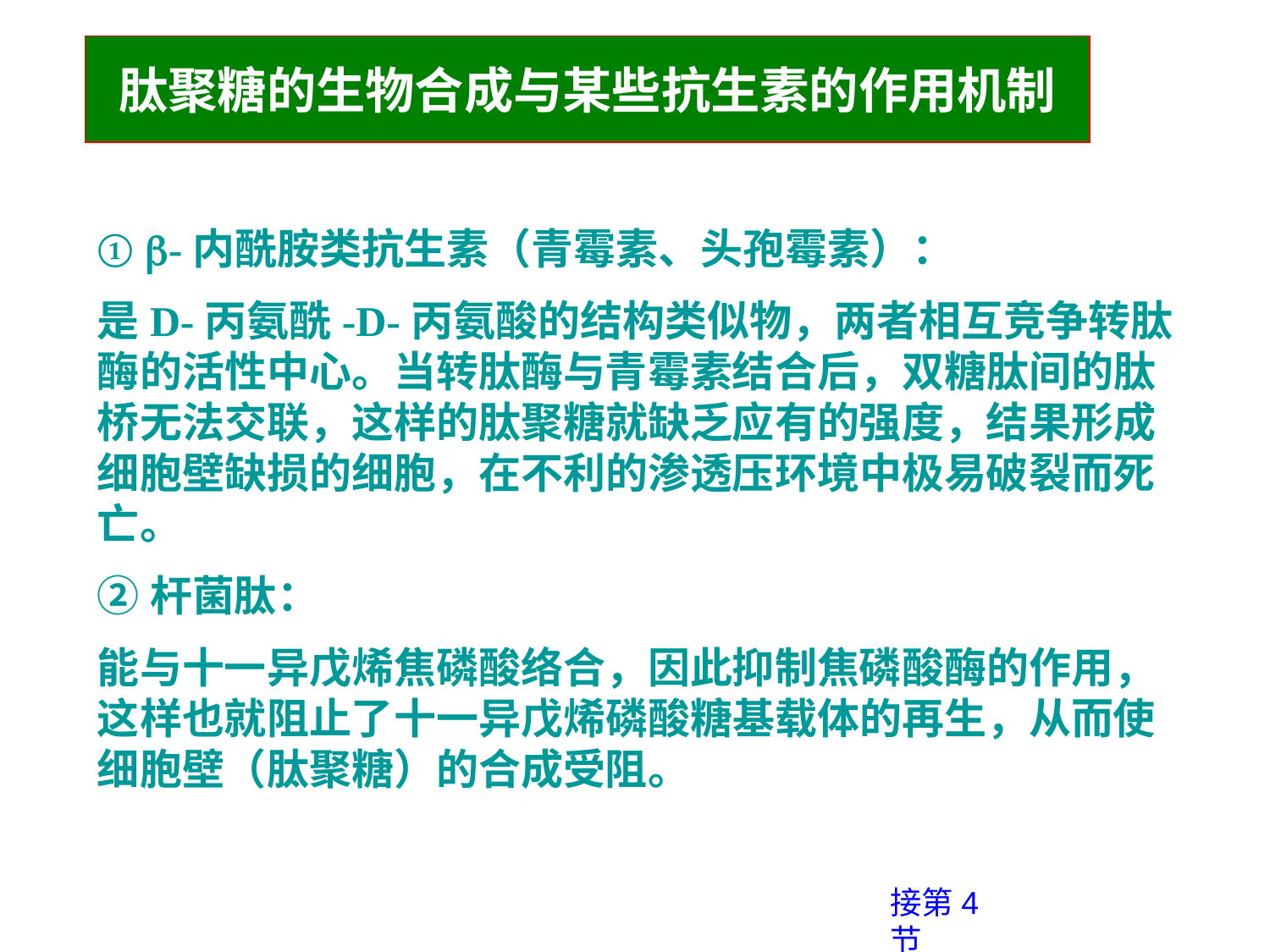

肽聚糖的生物合成与某些抗生素的作用机制
① β-内酰胺类抗生素（青霉素、头孢霉素）：
是D-丙氨酰-D-丙氨酸的结构类似物，两者相互竞争转肽酶的活性中心。当转肽酶与青霉素结合后，双糖肽间的肽桥无法交联，这样的肽聚糖就缺乏应有的强度，结果形成细胞壁缺损的细胞，在不利的渗透压环境中极易破裂而死亡。
②杆菌肽：
能与十一异戊烯焦磷酸络合，因此抑制焦磷酸酶的作用，这样也就阻止了十一异戊烯磷酸糖基载体的再生，从而使细胞壁（肽聚糖）的合成受阻。
接第4节